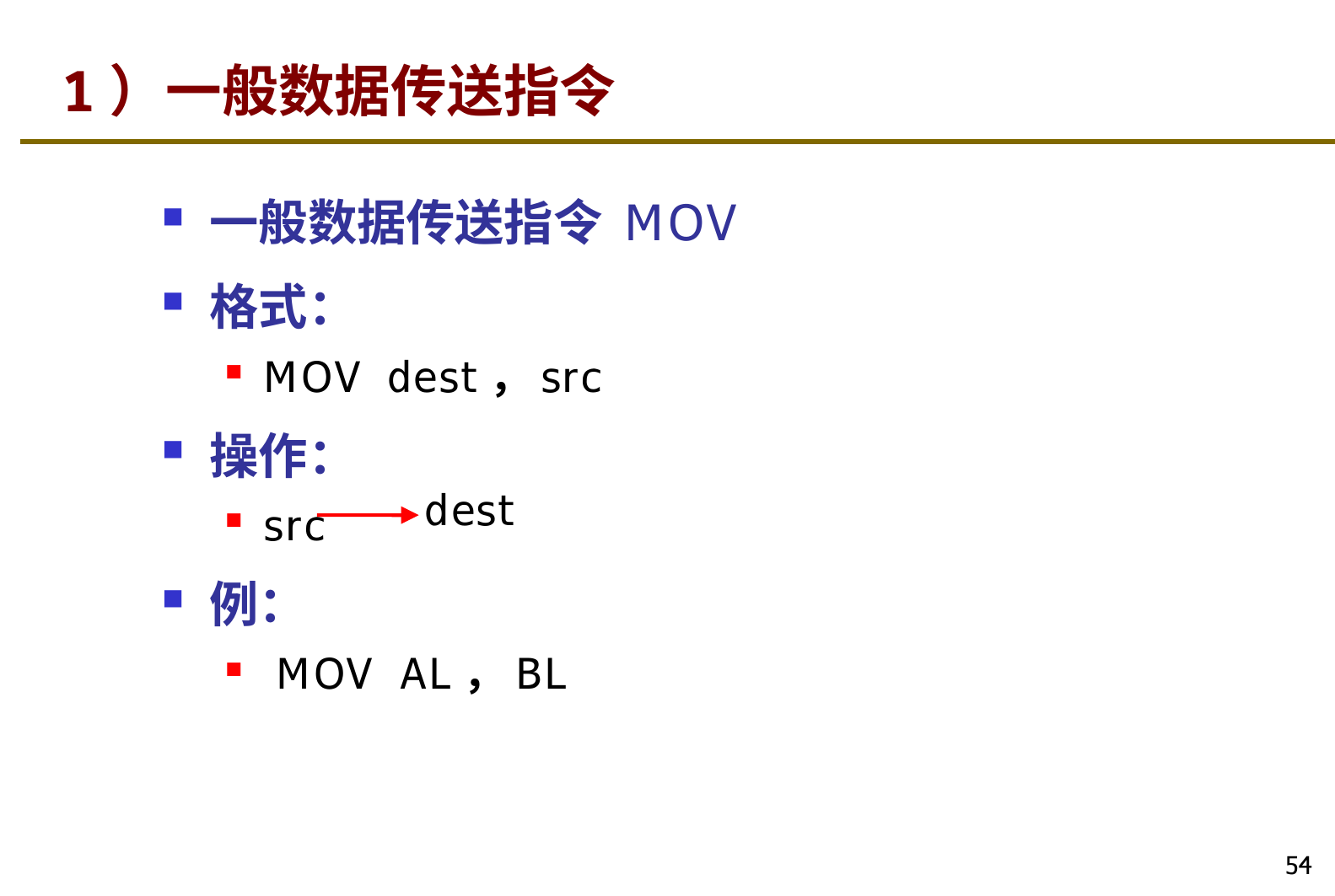

# 1）一般数据传送指令
一般数据传送指令 MOV
格式：
MOV  dest，src
操作：
src
例：
 MOV  AL，BL
 dest

54